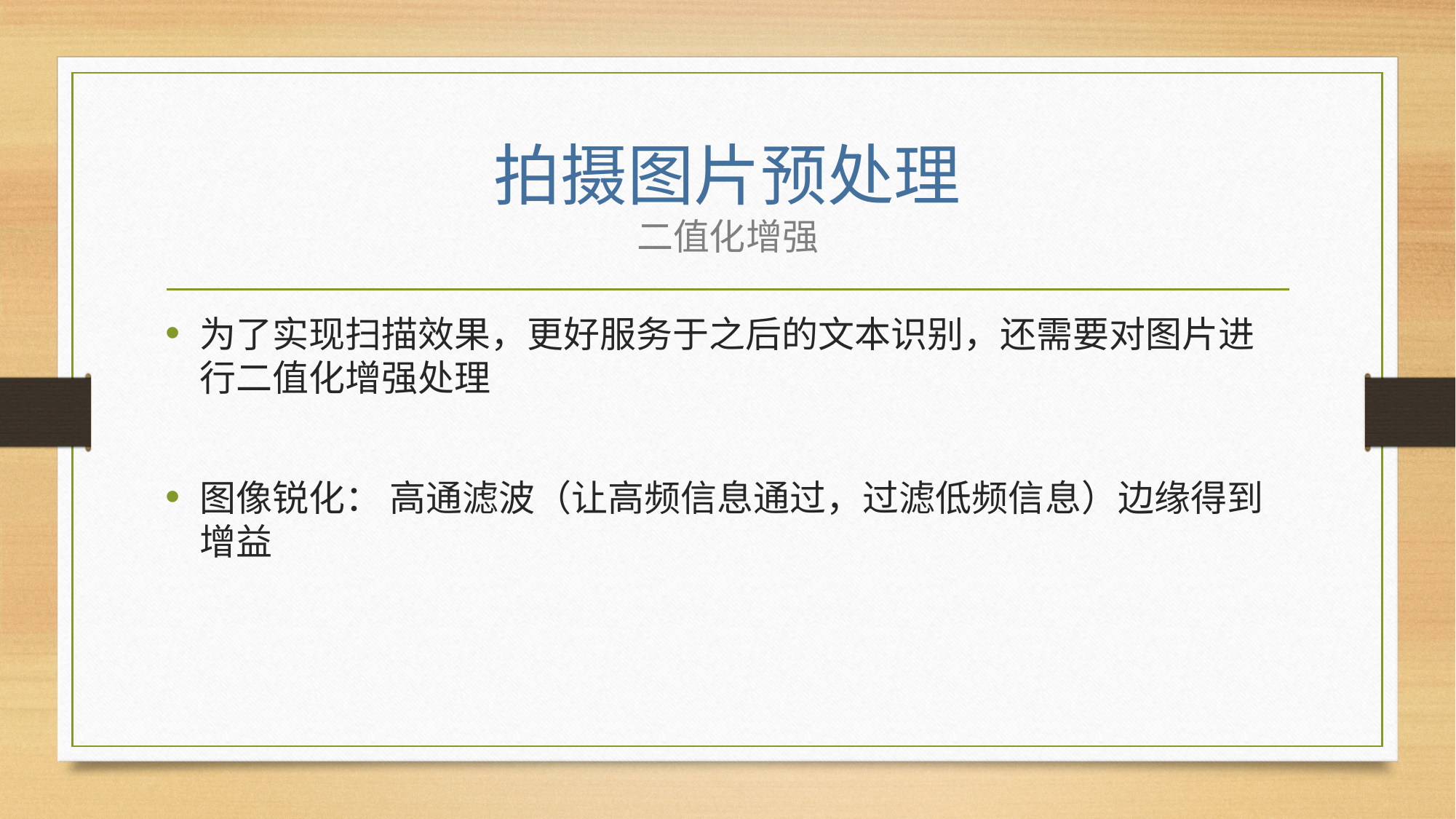

# 拍摄图片预处理 二值化增强
为了实现扫描效果，更好服务于之后的文本识别，还需要对图片进行二值化增强处理

图像锐化： 高通滤波（让高频信息通过，过滤低频信息）边缘得到增益